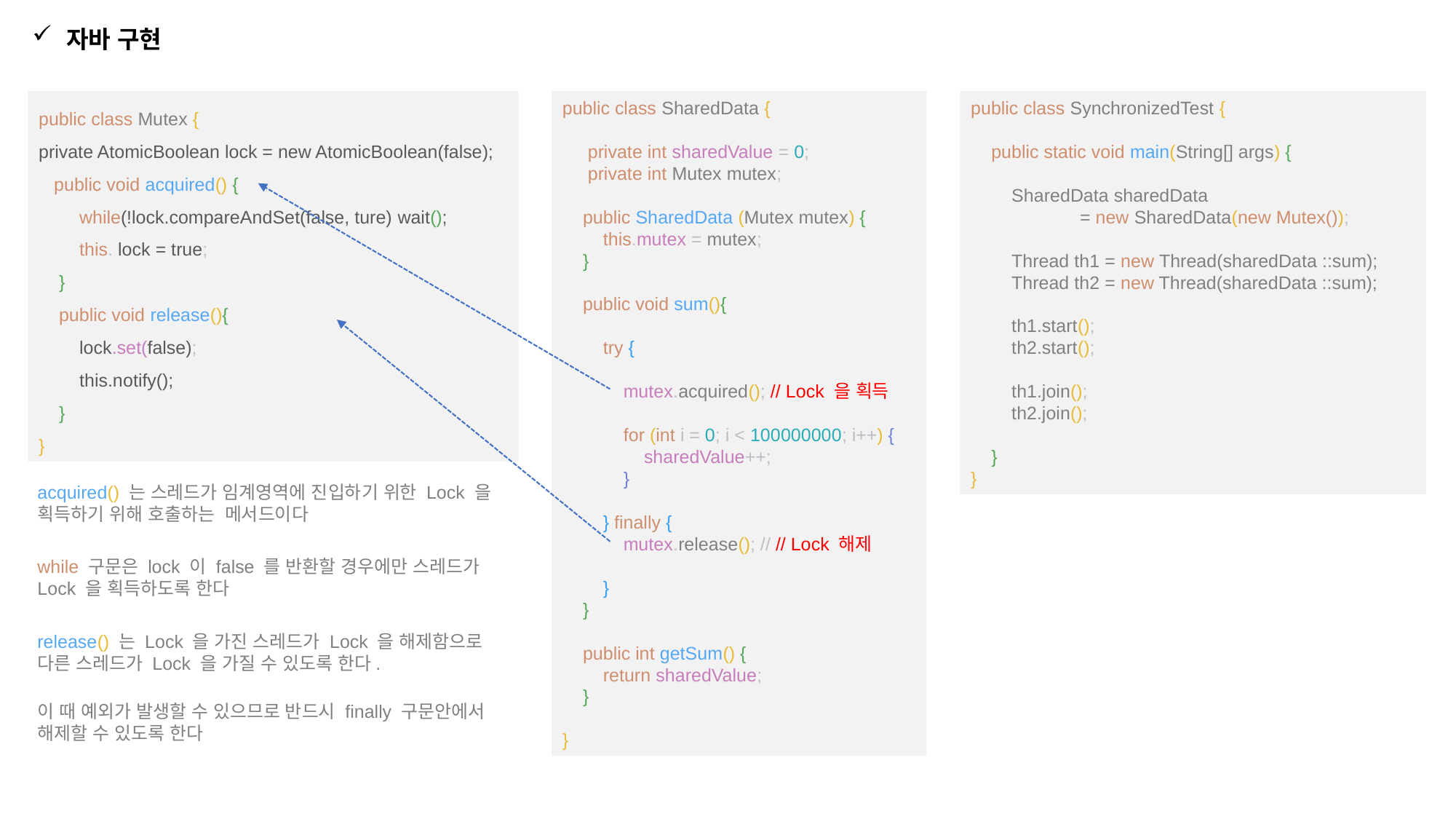

자바 구현
public class Mutex {
private AtomicBoolean lock = new AtomicBoolean(false);
   public void acquired() {
        while(!lock.compareAndSet(false, ture) wait();
        this. lock = true;
    }
    public void release(){
        lock.set(false);
        this.notify();
    }
}
public class SharedData {
     private int sharedValue = 0;
     private int Mutex mutex;
    public SharedData (Mutex mutex) {
        this.mutex = mutex;
    }
    public void sum(){
        try {
            mutex.acquired(); // Lock 을 획득
            for (int i = 0; i < 100000000; i++) {
                sharedValue++;
            }
        } finally {
            mutex.release(); // // Lock 해제
        }
    }
    public int getSum() {
        return sharedValue;
    }
}
public class SynchronizedTest {
    public static void main(String[] args) {
        SharedData sharedData
	= new SharedData(new Mutex());
        Thread th1 = new Thread(sharedData ::sum);
        Thread th2 = new Thread(sharedData ::sum);
        th1.start();
        th2.start();
        th1.join();
        th2.join();
    }
}
acquired() 는 스레드가 임계영역에 진입하기 위한 Lock 을 획득하기 위해 호출하는  메서드이다

while 구문은 lock 이 false 를 반환할 경우에만 스레드가 Lock 을 획득하도록 한다

release() 는 Lock 을 가진 스레드가 Lock 을 해제함으로 다른 스레드가 Lock 을 가질 수 있도록 한다.
이 때 예외가 발생할 수 있으므로 반드시 finally 구문안에서 해제할 수 있도록 한다